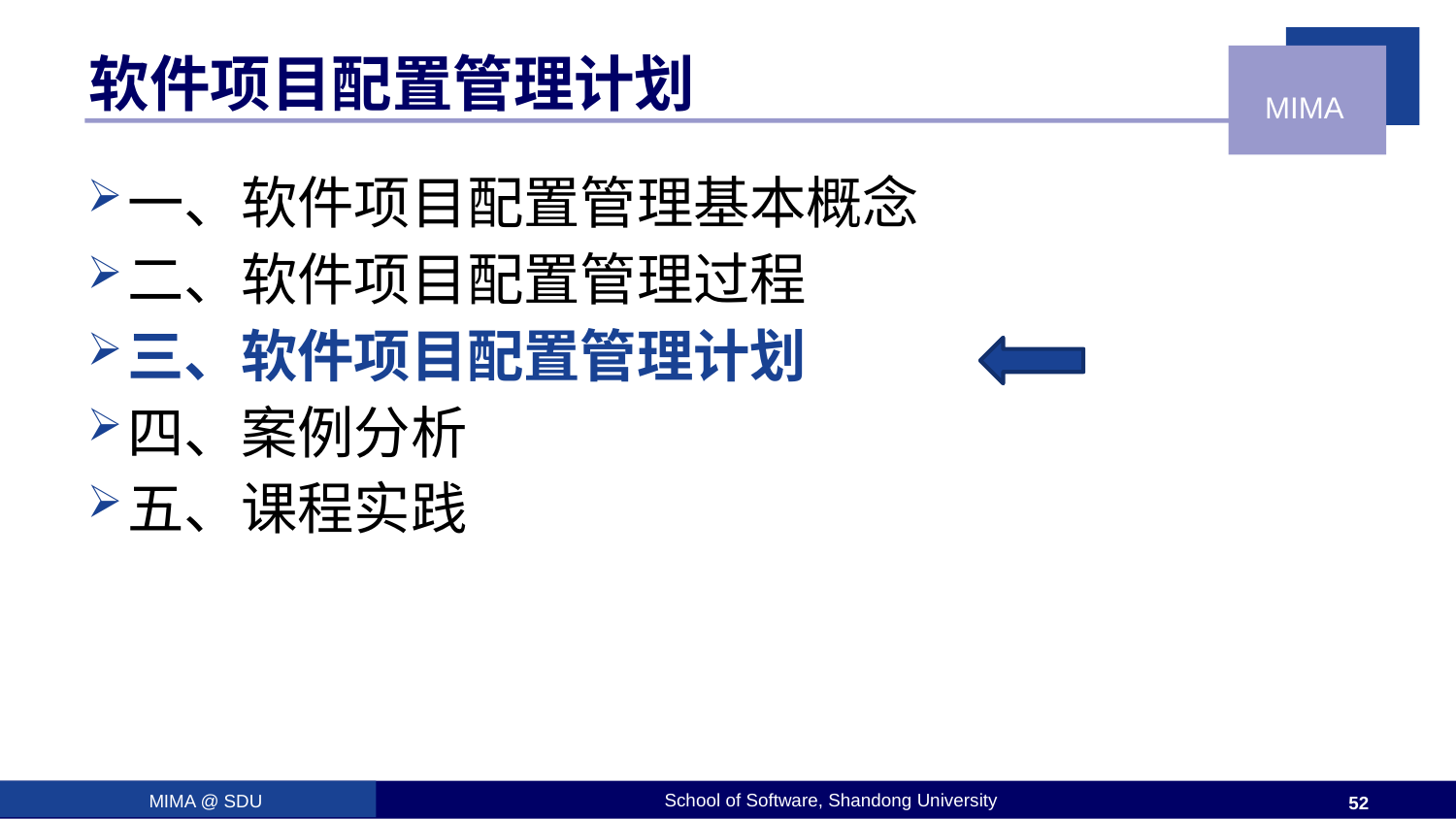

# 软件项目配置管理计划
一、软件项目配置管理基本概念
二、软件项目配置管理过程
三、软件项目配置管理计划
四、案例分析
五、课程实践